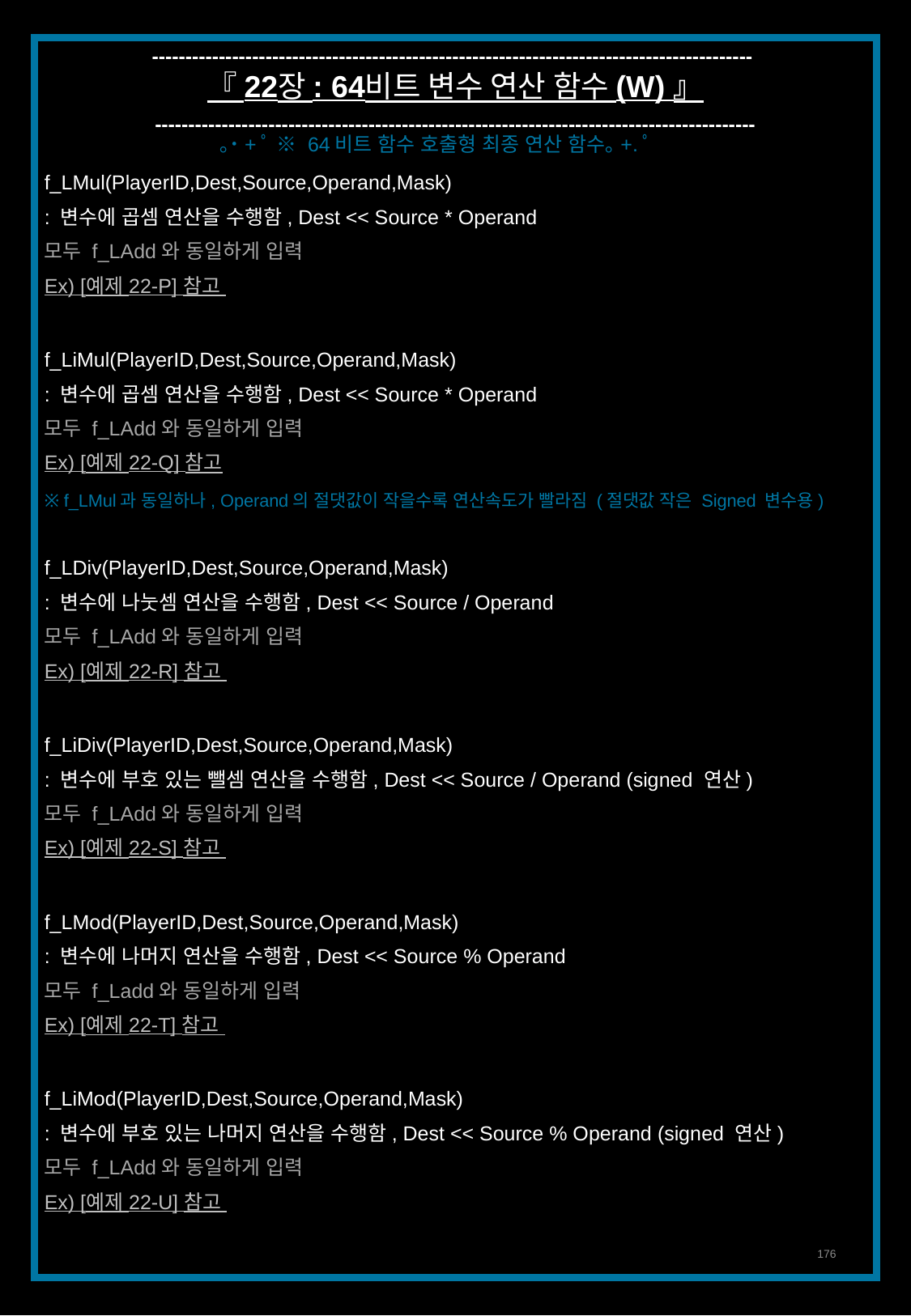

------------------------------------------------------------------------------------------
『 22장 : 64비트 변수 연산 함수 (W) 』
------------------------------------------------------------------------------------------

｡˙+ﾟ ※ 64비트 함수 호출형 최종 연산 함수｡+.ﾟ
f_LMul(PlayerID,Dest,Source,Operand,Mask)
: 변수에 곱셈 연산을 수행함, Dest << Source * Operand
모두 f_LAdd와 동일하게 입력
Ex) [예제 22-P] 참고

f_LiMul(PlayerID,Dest,Source,Operand,Mask)
: 변수에 곱셈 연산을 수행함, Dest << Source * Operand
모두 f_LAdd와 동일하게 입력
Ex) [예제 22-Q] 참고
※ f_LMul과 동일하나, Operand의 절댓값이 작을수록 연산속도가 빨라짐 (절댓값 작은 Signed 변수용)

f_LDiv(PlayerID,Dest,Source,Operand,Mask)
: 변수에 나눗셈 연산을 수행함, Dest << Source / Operand
모두 f_LAdd와 동일하게 입력
Ex) [예제 22-R] 참고

f_LiDiv(PlayerID,Dest,Source,Operand,Mask)
: 변수에 부호 있는 뺄셈 연산을 수행함, Dest << Source / Operand (signed 연산)
모두 f_LAdd와 동일하게 입력
Ex) [예제 22-S] 참고

f_LMod(PlayerID,Dest,Source,Operand,Mask)
: 변수에 나머지 연산을 수행함, Dest << Source % Operand
모두 f_Ladd와 동일하게 입력
Ex) [예제 22-T] 참고

f_LiMod(PlayerID,Dest,Source,Operand,Mask)
: 변수에 부호 있는 나머지 연산을 수행함, Dest << Source % Operand (signed 연산)
모두 f_LAdd와 동일하게 입력
Ex) [예제 22-U] 참고

176